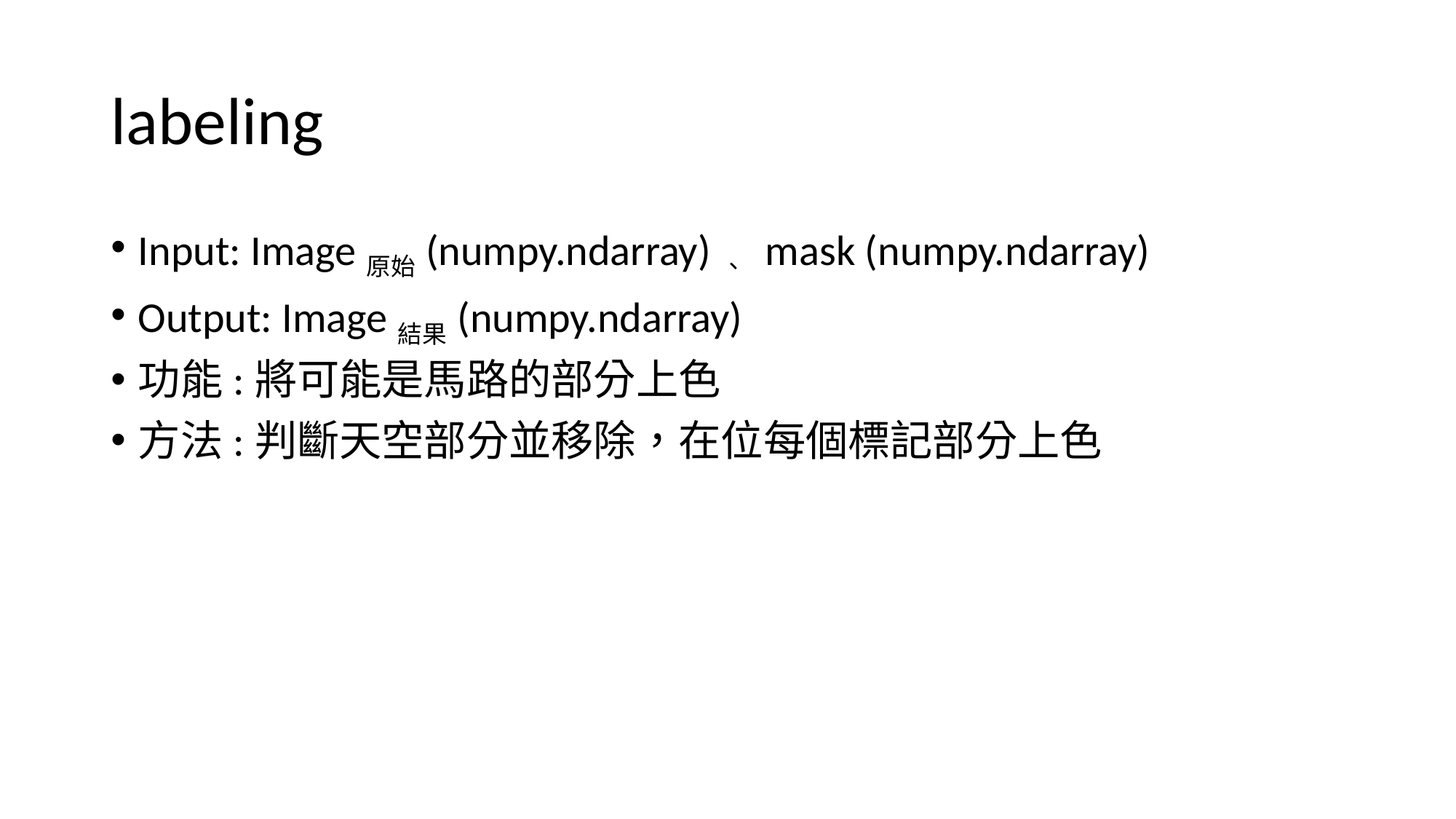

# labeling
Input: Image原始(numpy.ndarray)、 mask (numpy.ndarray)
Output: Image結果(numpy.ndarray)
功能:將可能是馬路的部分上色
方法:判斷天空部分並移除，在位每個標記部分上色